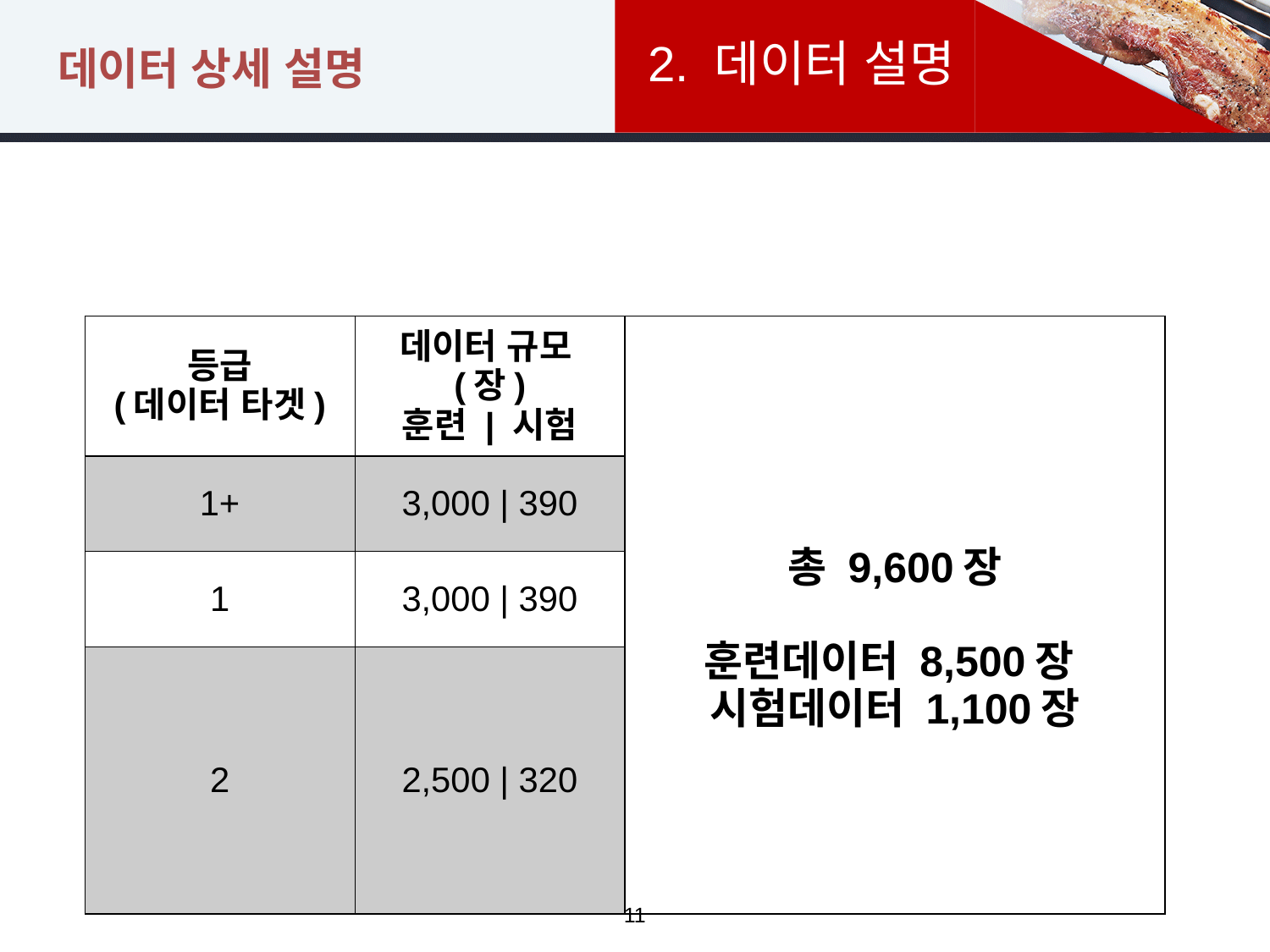

# 데이터 상세 설명
2. 데이터 설명
| 등급 (데이터 타겟) | 데이터 규모(장) 훈련 | 시험 | 총 9,600장 훈련데이터 8,500장 시험데이터 1,100장 |
| --- | --- | --- |
| 1+ | 3,000 | 390 |  |
| 1 | 3,000 | 390 |  |
| 2 | 2,500 | 320 |  |
11